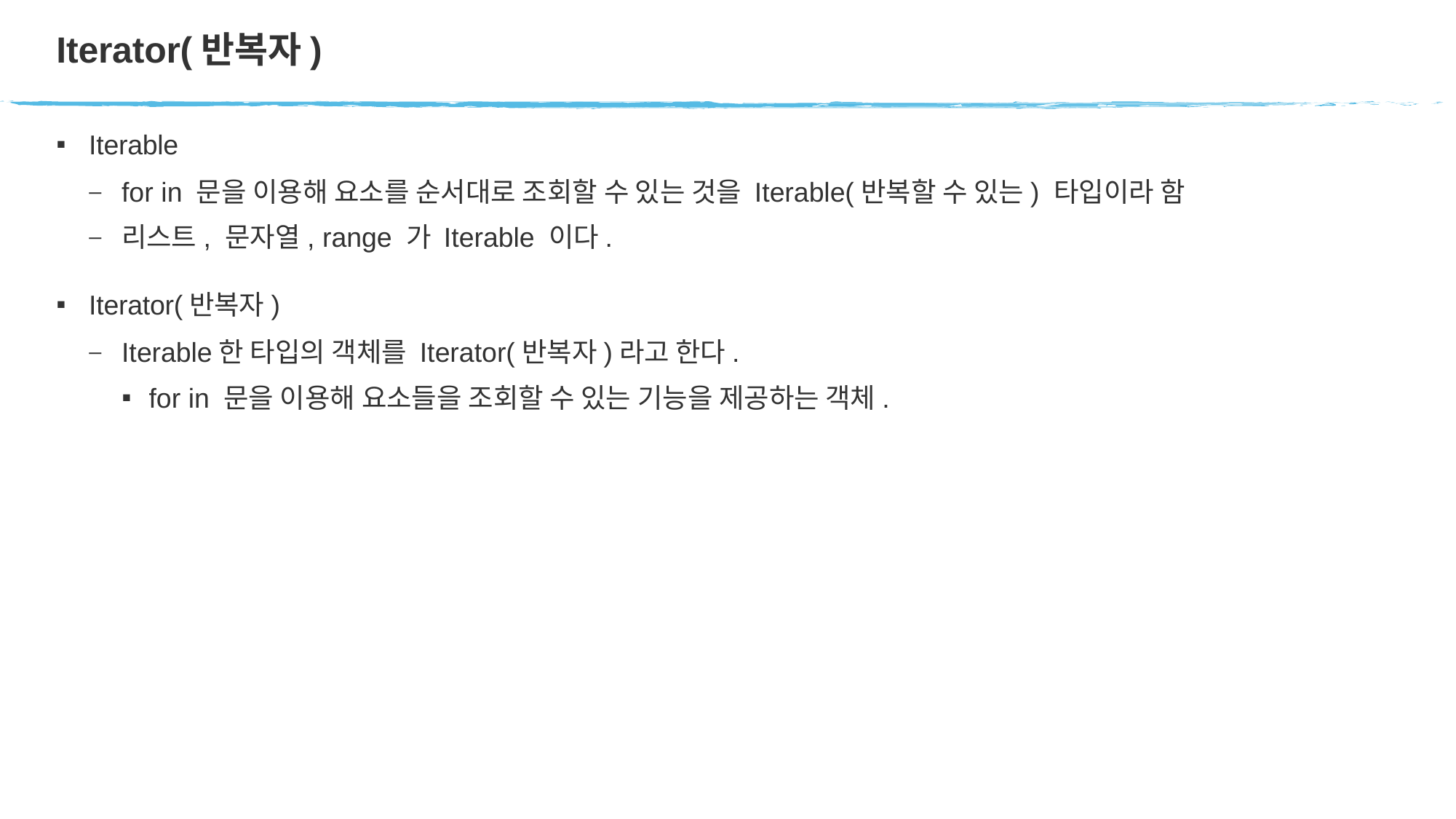

# Iterator(반복자)
Iterable
for in 문을 이용해 요소를 순서대로 조회할 수 있는 것을 Iterable(반복할 수 있는) 타입이라 함
리스트, 문자열, range 가 Iterable 이다.
Iterator(반복자)
Iterable한 타입의 객체를 Iterator(반복자)라고 한다.
for in 문을 이용해 요소들을 조회할 수 있는 기능을 제공하는 객체.